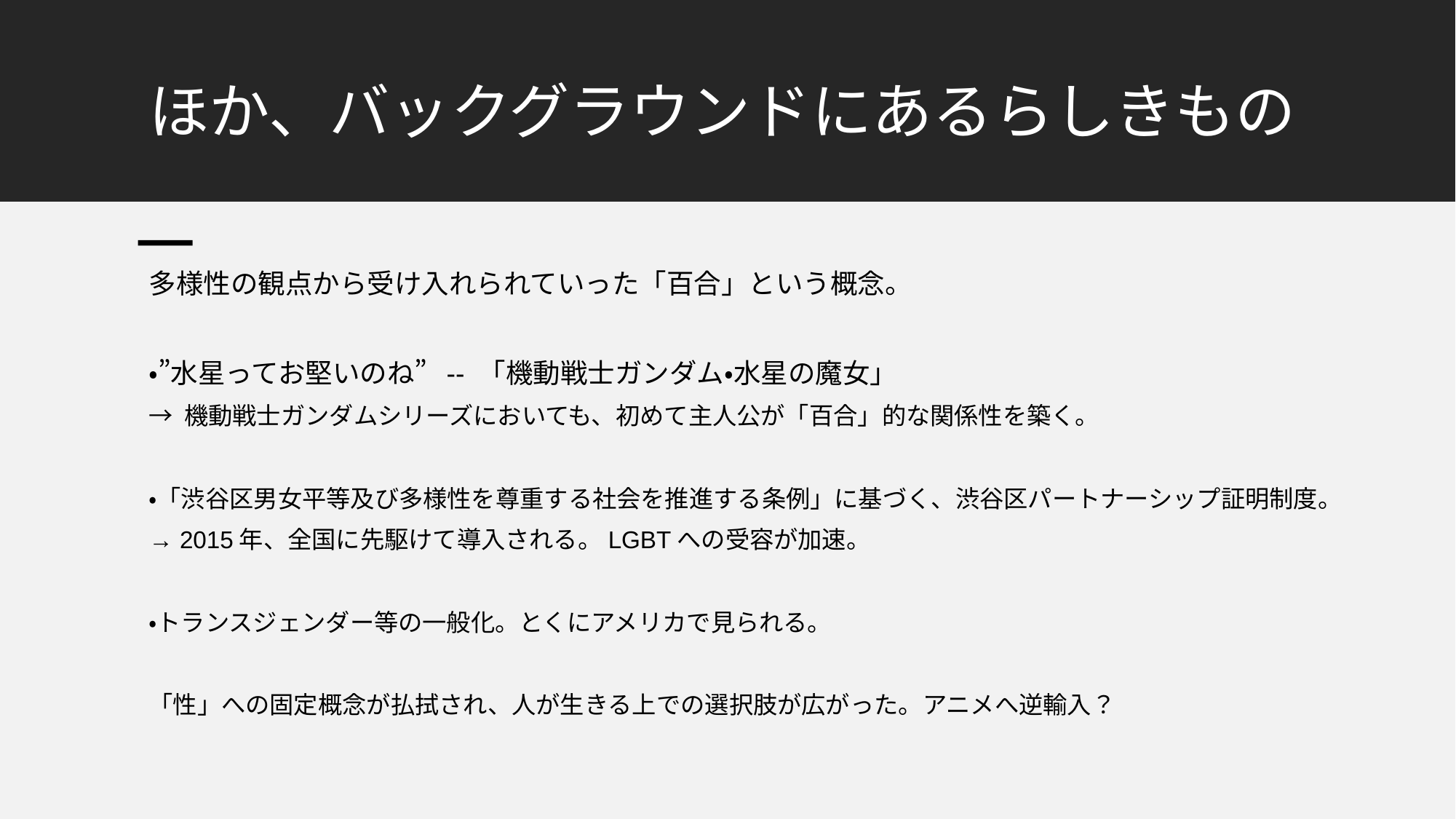

# ほか、バックグラウンドにあるらしきもの

多様性の観点から受け入れられていった「百合」という概念。

・”水星ってお堅いのね”  -- 「機動戦士ガンダム・水星の魔女」
→ 機動戦士ガンダムシリーズにおいても、初めて主人公が「百合」的な関係性を築く。

・「渋谷区男女平等及び多様性を尊重する社会を推進する条例」に基づく、渋谷区パートナーシップ証明制度。
→ 2015年、全国に先駆けて導入される。LGBTへの受容が加速。

・トランスジェンダー等の一般化。とくにアメリカで見られる。

「性」への固定概念が払拭され、人が生きる上での選択肢が広がった。アニメへ逆輸入？